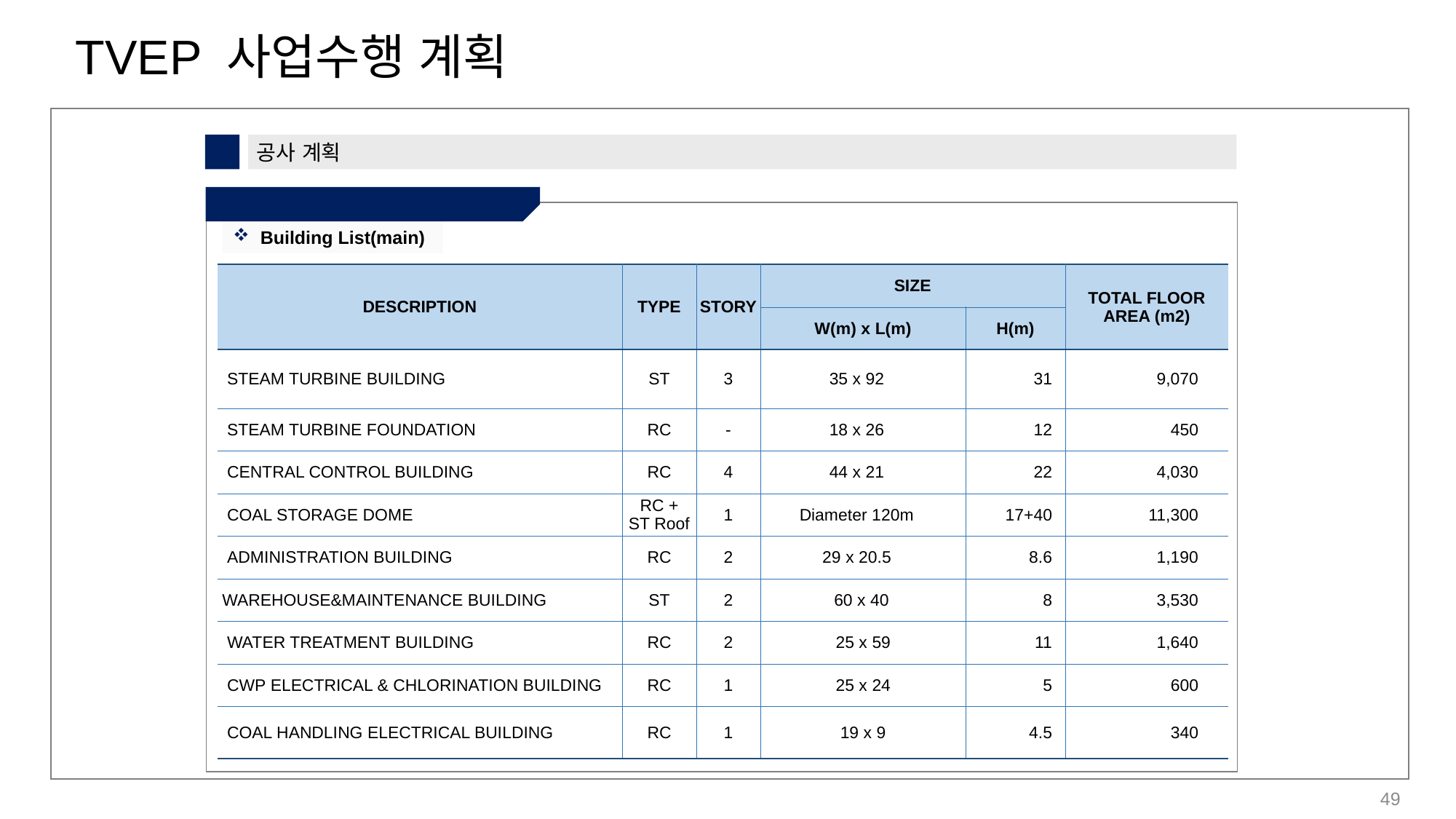

7
공사 계획
⑤ 공사 수행 전략 – 건축

Building List(main)
| DESCRIPTION | TYPE | STORY | SIZE |  | TOTAL FLOOR AREA (m2) |
| --- | --- | --- | --- | --- | --- |
|  |  |  | W(m) x L(m) | H(m) |  |
| STEAM TURBINE BUILDING | ST | 3 | 35 x 92 | 31 | 9,070 |
| STEAM TURBINE FOUNDATION | RC | - | 18 x 26 | 12 | 450 |
| CENTRAL CONTROL BUILDING | RC | 4 | 44 x 21 | 22 | 4,030 |
| COAL STORAGE DOME | RC + ST Roof | 1 | Diameter 120m | 17+40 | 11,300 |
| ADMINISTRATION BUILDING | RC | 2 | 29 x 20.5 | 8.6 | 1,190 |
| WAREHOUSE&MAINTENANCE BUILDING | ST | 2 | 60 x 40 | 8 | 3,530 |
| WATER TREATMENT BUILDING | RC | 2 | 25 x 59 | 11 | 1,640 |
| CWP ELECTRICAL & CHLORINATION BUILDING | RC | 1 | 25 x 24 | 5 | 600 |
| COAL HANDLING ELECTRICAL BUILDING | RC | 1 | 19 x 9 | 4.5 | 340 |
49